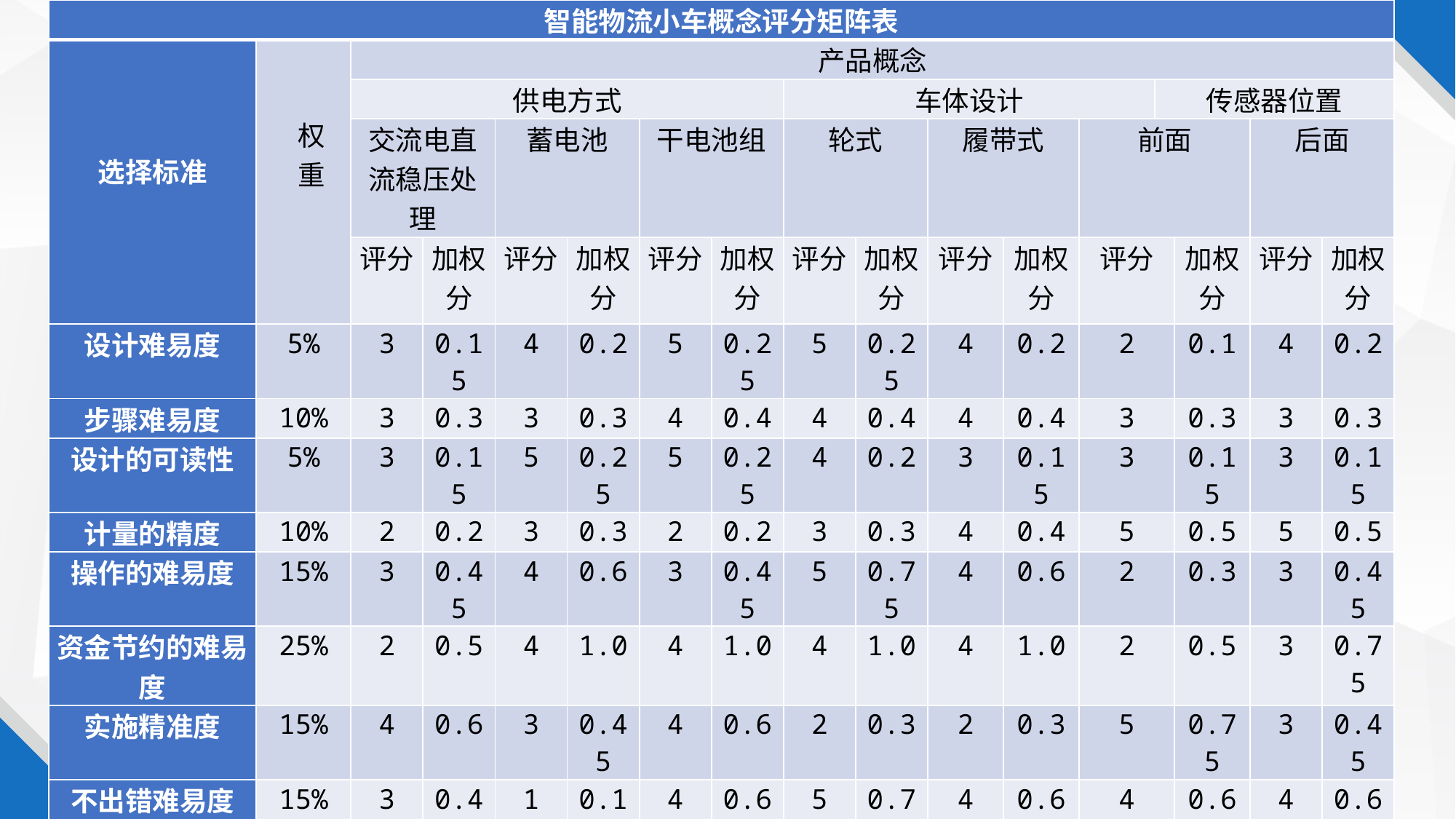

| 智能物流小车概念评分矩阵表 |  |  |  |  |  |  |  |  |  |  |  |  |  |  |  |  |
| --- | --- | --- | --- | --- | --- | --- | --- | --- | --- | --- | --- | --- | --- | --- | --- | --- |
| 选择标准 | 权 重 | 产品概念 |  |  |  |  |  |  |  |  |  |  |  |  |  |  |
|  |  | 供电方式 |  |  |  |  |  | 车体设计 |  |  |  |  | 传感器位置 |  |  |  |
|  |  | 交流电直流稳压处理 |  | 蓄电池 |  | 干电池组 |  | 轮式 |  | 履带式 |  | 前面 |  |  | 后面 |  |
|  |  | 评分 | 加权分 | 评分 | 加权分 | 评分 | 加权分 | 评分 | 加权分 | 评分 | 加权分 | 评分 |  | 加权分 | 评分 | 加权分 |
| 设计难易度 | 5% | 3 | 0.15 | 4 | 0.2 | 5 | 0.25 | 5 | 0.25 | 4 | 0.2 | 2 |  | 0.1 | 4 | 0.2 |
| 步骤难易度 | 10% | 3 | 0.3 | 3 | 0.3 | 4 | 0.4 | 4 | 0.4 | 4 | 0.4 | 3 |  | 0.3 | 3 | 0.3 |
| 设计的可读性 | 5% | 3 | 0.15 | 5 | 0.25 | 5 | 0.25 | 4 | 0.2 | 3 | 0.15 | 3 |  | 0.15 | 3 | 0.15 |
| 计量的精度 | 10% | 2 | 0.2 | 3 | 0.3 | 2 | 0.2 | 3 | 0.3 | 4 | 0.4 | 5 |  | 0.5 | 5 | 0.5 |
| 操作的难易度 | 15% | 3 | 0.45 | 4 | 0.6 | 3 | 0.45 | 5 | 0.75 | 4 | 0.6 | 2 |  | 0.3 | 3 | 0.45 |
| 资金节约的难易度 | 25% | 2 | 0.5 | 4 | 1.0 | 4 | 1.0 | 4 | 1.0 | 4 | 1.0 | 2 |  | 0.5 | 3 | 0.75 |
| 实施精准度 | 15% | 4 | 0.6 | 3 | 0.45 | 4 | 0.6 | 2 | 0.3 | 2 | 0.3 | 5 |  | 0.75 | 3 | 0.45 |
| 不出错难易度 | 15% | 3 | 0.45 | 1 | 0.15 | 4 | 0.6 | 5 | 0.75 | 4 | 0.6 | 4 |  | 0.6 | 4 | 0.6 |
| 总分 |  | 3.0 |  | 3.35 |  | 3.75 |  | 3.75 |  | 3.35 |  | 3.3 |  |  | 3.5 |  |
| 排序 |  | 3 |  | 2 |  | 1 |  | 1 |  | 2 |  | 4 |  |  | 3 |  |
| 是否继续开发 |  | 否 |  | 否 |  | 是 |  | 是 |  | 否 |  | 否 |  |  | 是 |  |

| 智能物流小车概念评分矩阵表 |  |  |  |  |  |  |  |  |  |  |  |  |  |  |  |
| --- | --- | --- | --- | --- | --- | --- | --- | --- | --- | --- | --- | --- | --- | --- | --- |
| 选择标准 | 权 重 | 产品概念 |  |  |  |  |  |  |  |  |  |  |  |  |  |
|  |  | 驱动模式 |  |  |  |  |  | 放置物块模式 |  |  |  |  |  |  |  |
|  |  | 四驱 |  | 前驱 |  | 后驱 |  | 旋转漏下 |  | 旋转滚下 |  | 机械臂放置 |  | 精准敲打 |  |
|  |  | 评分 | 加权分 | 评分 | 加权分 | 评分 | 加权分 | 评分 | 加权分 | 评分 | 加权分 | 评分 | 加权分 | 评分 | 加权分 |
| 设计难易度 | 5% | 3 | 0.15 | 4 | 0.2 | 5 | 0.25 | 5 | 0.25 | 4 | 0.2 | 2 | 0.1 | 3 | 0.15 |
| 步骤难易度 | 10% | 3 | 0.3 | 5 | 0.5 | 4 | 0.4 | 4 | 0.4 | 4 | 0.4 | 2 | 0.2 | 3 | 0.3 |
| 设计的可读性 | 5% | 3 | 0.15 | 5 | 0.25 | 5 | 0.25 | 4 | 0.2 | 3 | 0.15 | 2 | 0.1 | 3 | 0.15 |
| 计量的精度 | 10% | 2 | 0.2 | 3 | 0.3 | 4 | 0.4 | 3 | 0.3 | 4 | 0.4 | 5 | 0.5 | 4 | 0.4 |
| 操作的难易度 | 15% | 3 | 0.45 | 4 | 0.6 | 3 | 0.45 | 5 | 0.75 | 4 | 0.6 | 2 | 0.3 | 3 | 0.45 |
| 资金节约的难易度 | 25% | 2 | 0.5 | 4 | 1.0 | 4 | 1.0 | 4 | 1.0 | 4 | 1.0 | 1 | 0.25 | 3 | 0.75 |
| 实施精准度 | 15% | 5 | 0.75 | 3 | 0.45 | 4 | 0.6 | 2 | 0.3 | 2 | 0.3 | 5 | 0.75 | 4 | 0.6 |
| 不出错难易度 | 15% | 4 | 0.6 | 1 | 0.15 | 2 | 0.3 | 5 | 0.75 | 4 | 0.6 | 4 | 0.6 | 4 | 0.6 |
| 总分 |  | 3.1 |  | 3.45 |  | 3.65 |  | 3.95 |  | 3.65 |  | 2.8 |  | 3.4 |  |
| 排序 |  | 3 |  | 2 |  | 1 |  | 1 |  | 2 |  | 4 |  | 3 |  |
| 是否继续开发 |  | 否 |  | 否 |  | 是 |  | 是 |  | 否 |  | 否 |  | 否 |  |